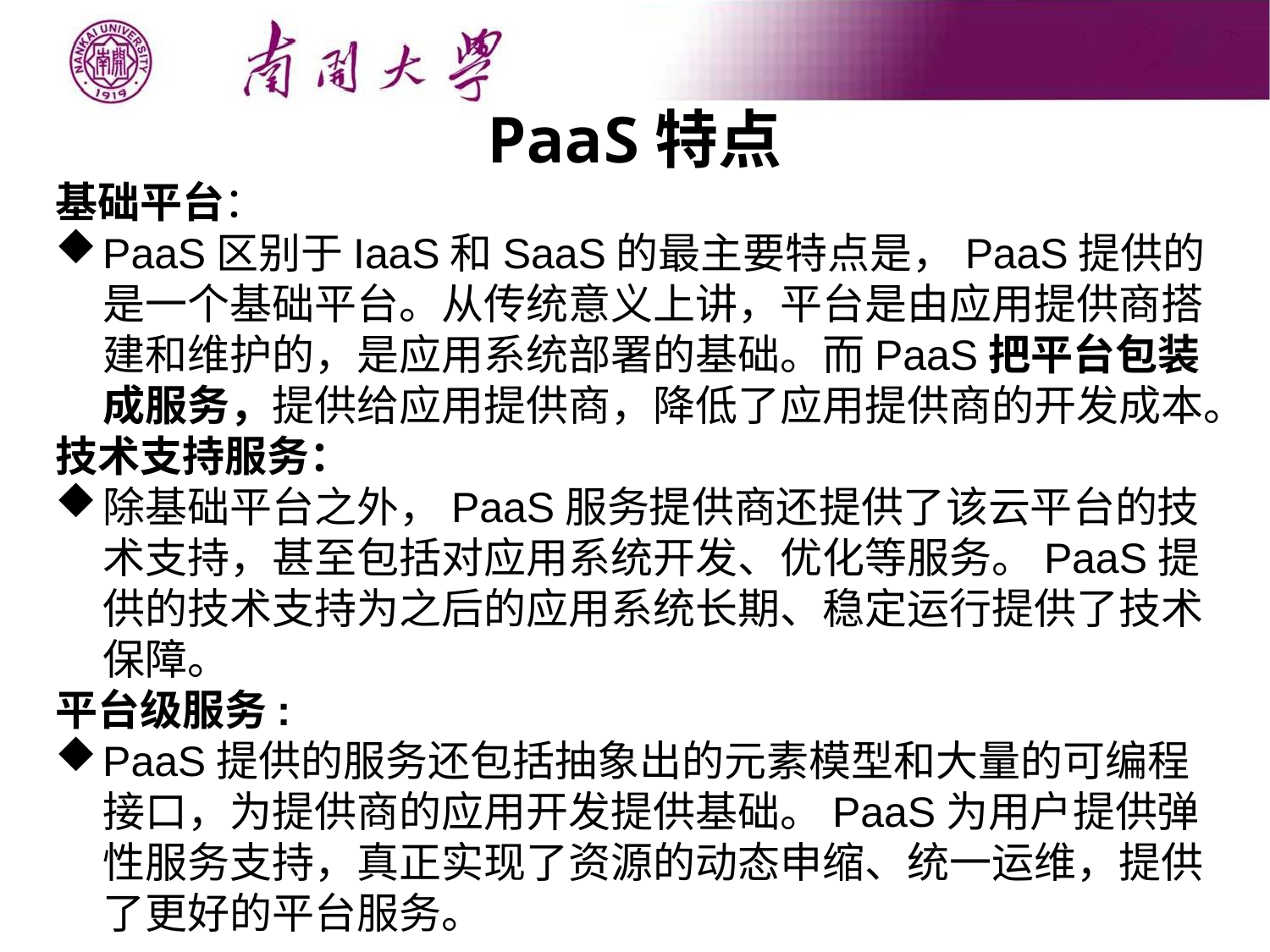

PaaS特点
基础平台：
PaaS区别于IaaS和SaaS的最主要特点是，PaaS提供的是一个基础平台。从传统意义上讲，平台是由应用提供商搭建和维护的，是应用系统部署的基础。而PaaS把平台包装成服务，提供给应用提供商，降低了应用提供商的开发成本。
技术支持服务：
除基础平台之外，PaaS服务提供商还提供了该云平台的技术支持，甚至包括对应用系统开发、优化等服务。PaaS提供的技术支持为之后的应用系统长期、稳定运行提供了技术保障。
平台级服务:
PaaS提供的服务还包括抽象出的元素模型和大量的可编程接口，为提供商的应用开发提供基础。PaaS为用户提供弹性服务支持，真正实现了资源的动态申缩、统一运维，提供了更好的平台服务。